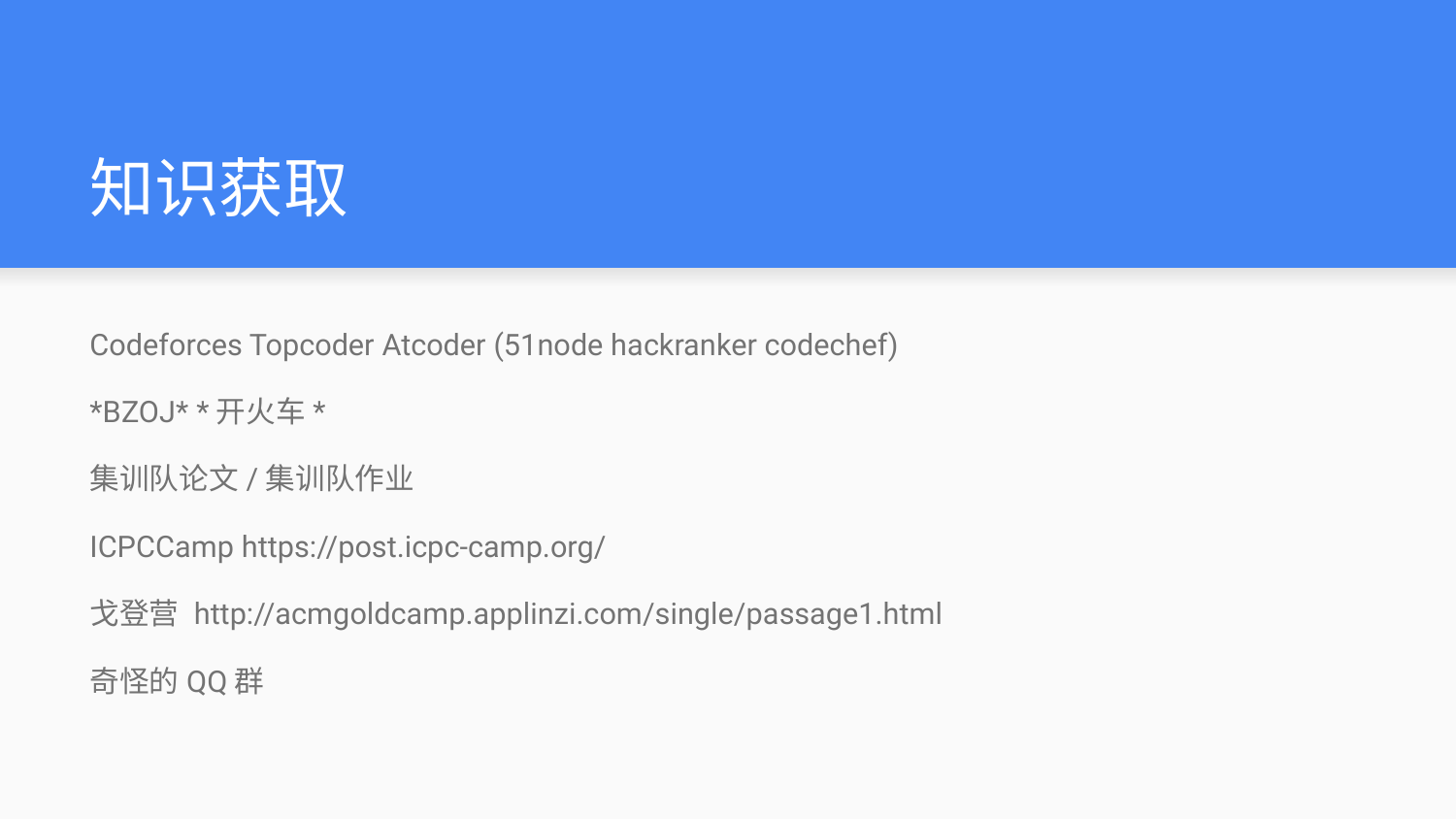

# 知识获取
Codeforces Topcoder Atcoder (51node hackranker codechef)
*BZOJ* *开火车*
集训队论文/集训队作业
ICPCCamp https://post.icpc-camp.org/
戈登营 http://acmgoldcamp.applinzi.com/single/passage1.html
奇怪的QQ群